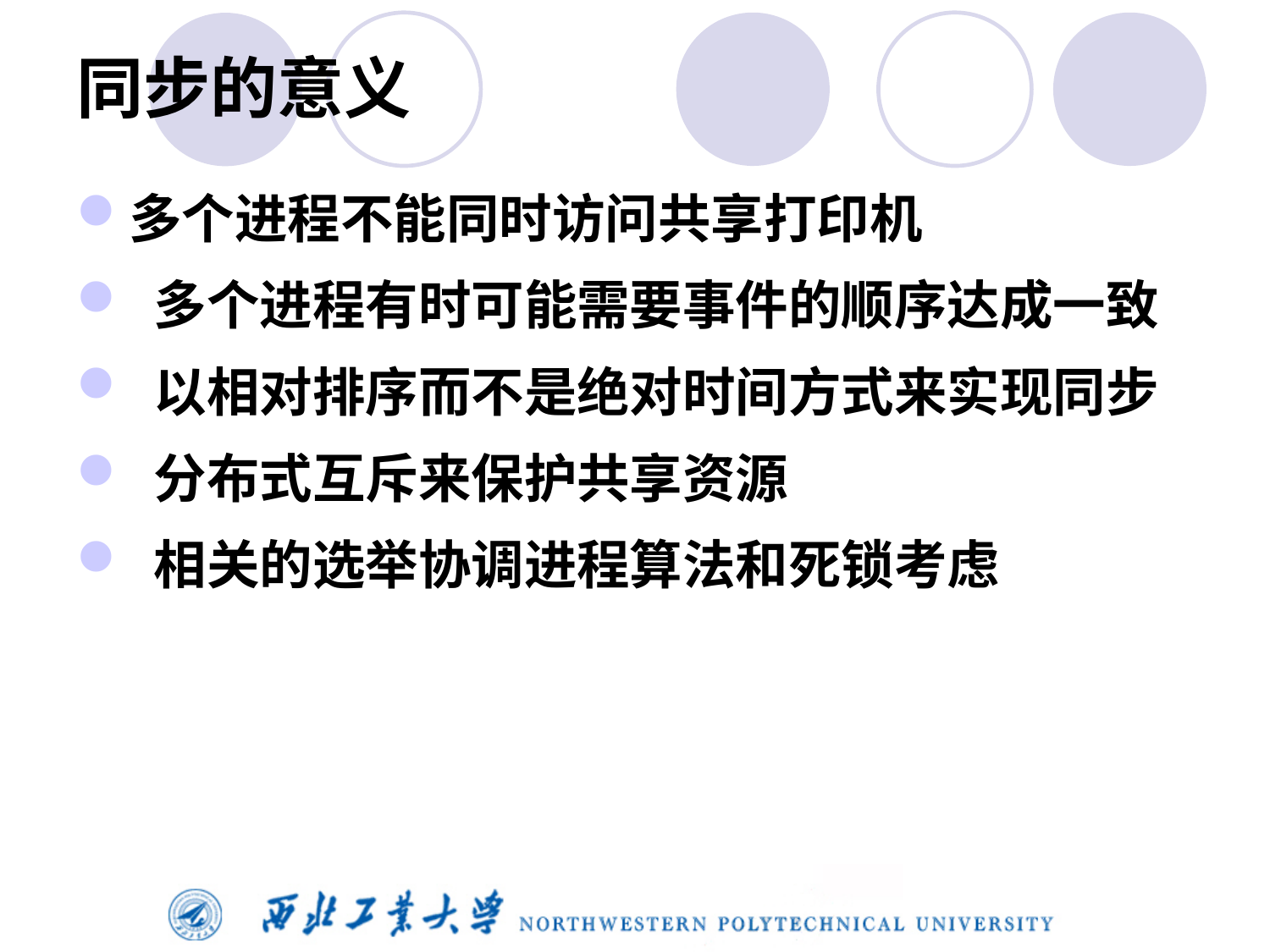

# 同步的意义
多个进程不能同时访问共享打印机
 多个进程有时可能需要事件的顺序达成一致
 以相对排序而不是绝对时间方式来实现同步
 分布式互斥来保护共享资源
 相关的选举协调进程算法和死锁考虑